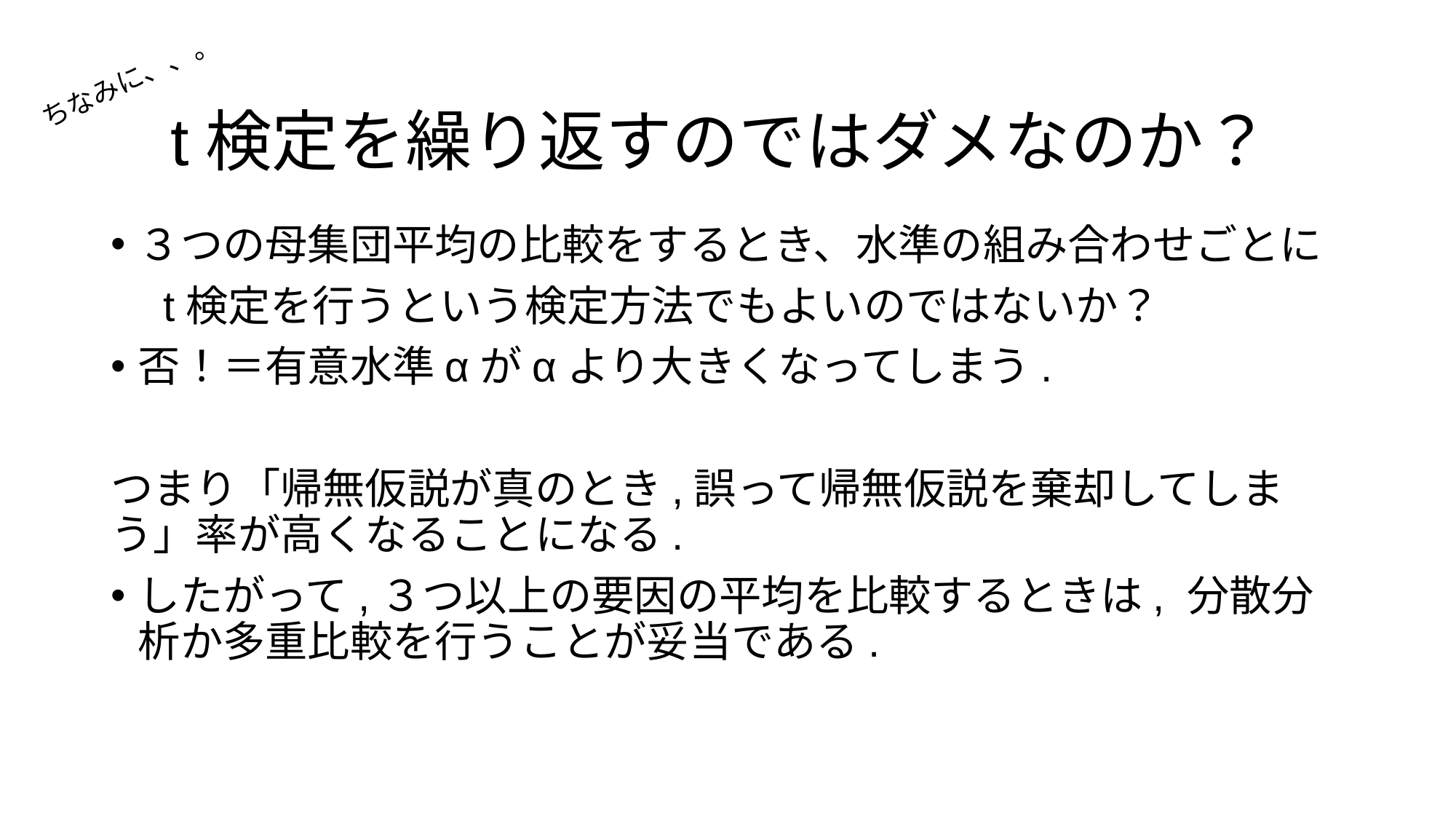

ちなみに、、。
# t検定を繰り返すのではダメなのか？
３つの母集団平均の比較をするとき、水準の組み合わせごとに
　t検定を行うという検定方法でもよいのではないか？
否！＝有意水準αがαより大きくなってしまう.

つまり「帰無仮説が真のとき,誤って帰無仮説を棄却してしまう」率が高くなることになる.
したがって,３つ以上の要因の平均を比較するときは, 分散分析か多重比較を行うことが妥当である.